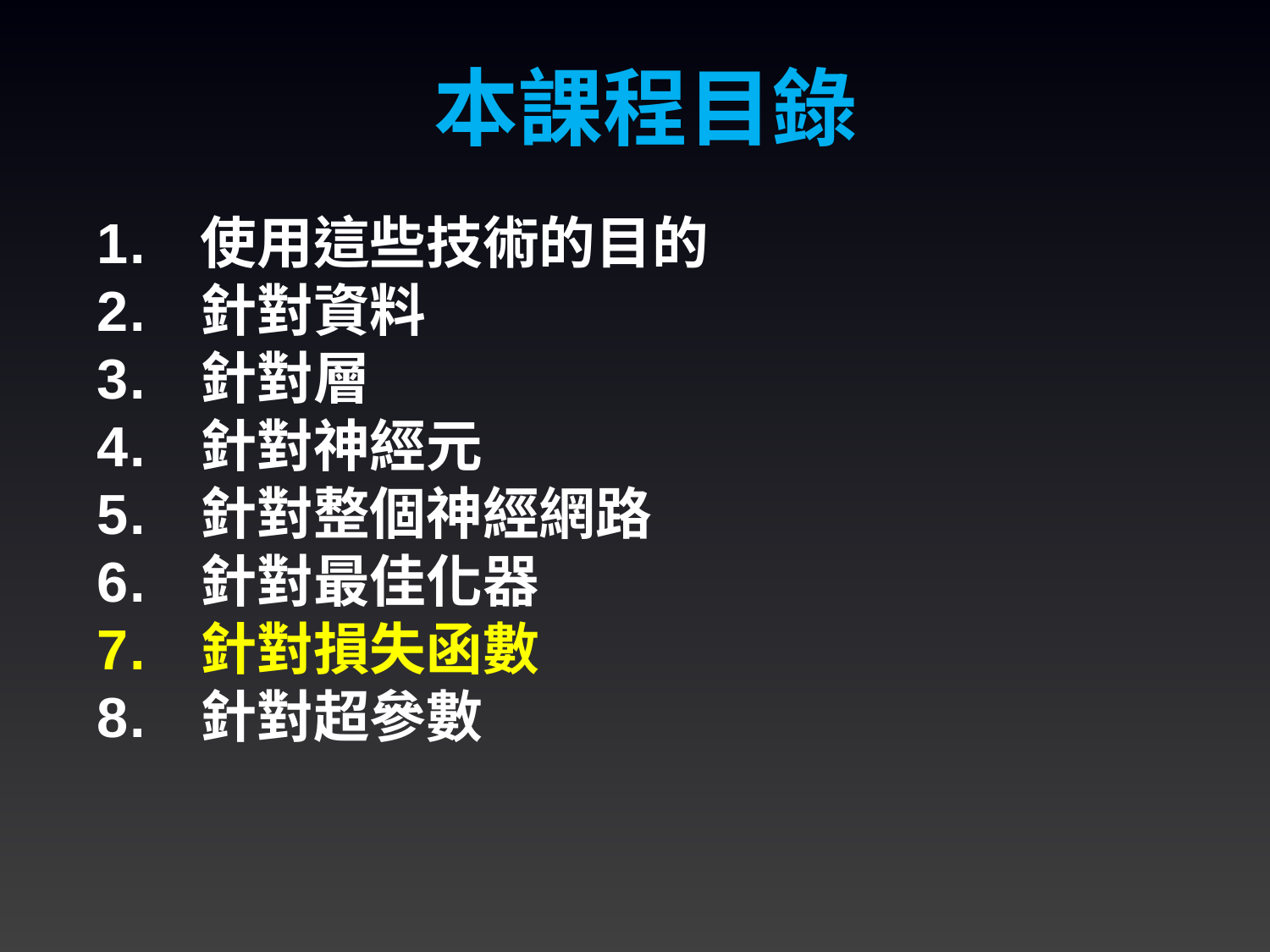

本課程目錄
使用這些技術的目的
針對資料
針對層
針對神經元
針對整個神經網路
針對最佳化器
針對損失函數
針對超參數